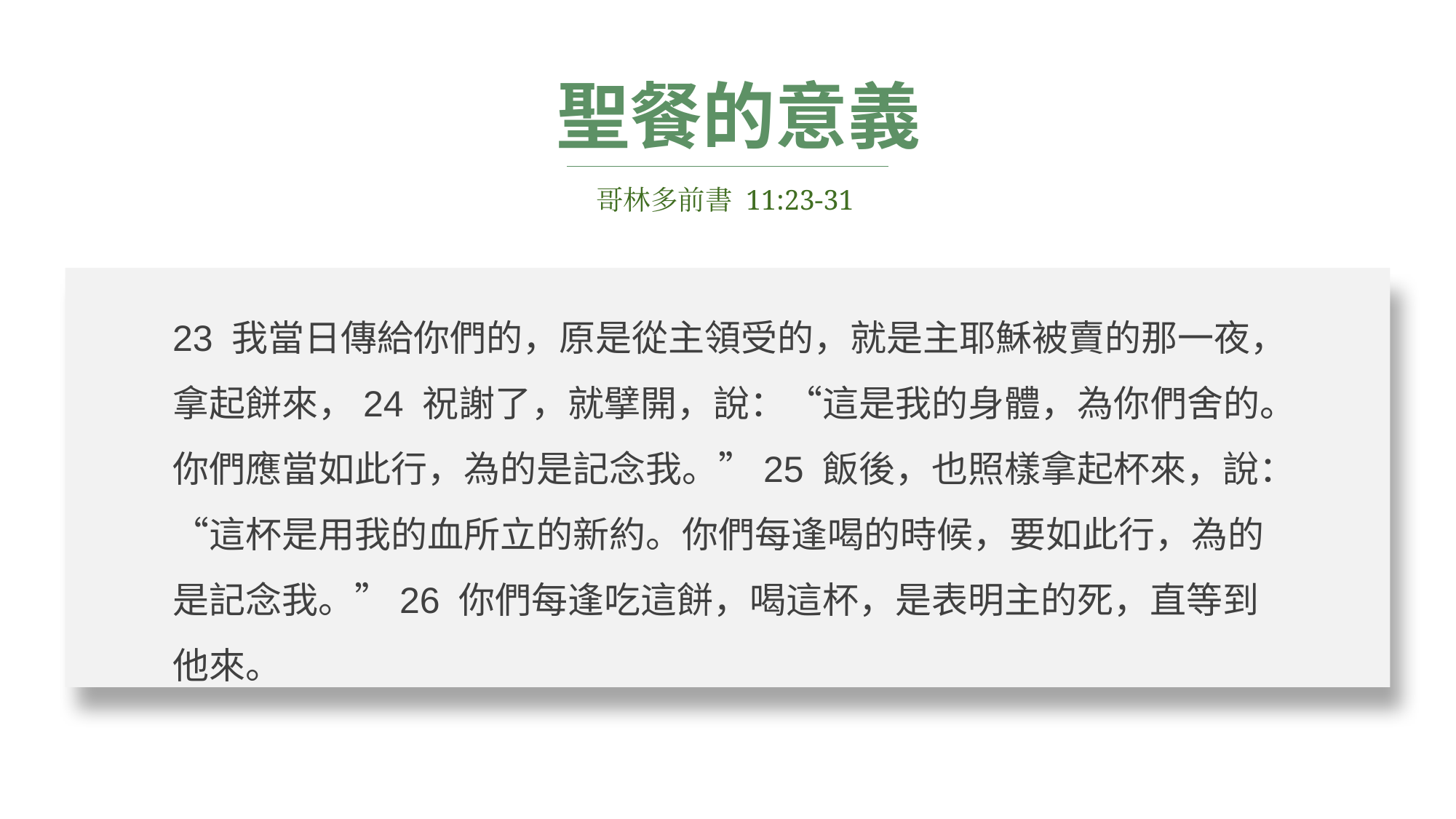

聖餐的意義
哥林多前書 11:23-31

23 我當日傳給你們的，原是從主領受的，就是主耶穌被賣的那一夜，拿起餅來，24 祝謝了，就擘開，說：“這是我的身體，為你們舍的。你們應當如此行，為的是記念我。”25 飯後，也照樣拿起杯來，說：“這杯是用我的血所立的新約。你們每逢喝的時候，要如此行，為的是記念我。”26 你們每逢吃這餅，喝這杯，是表明主的死，直等到他來。